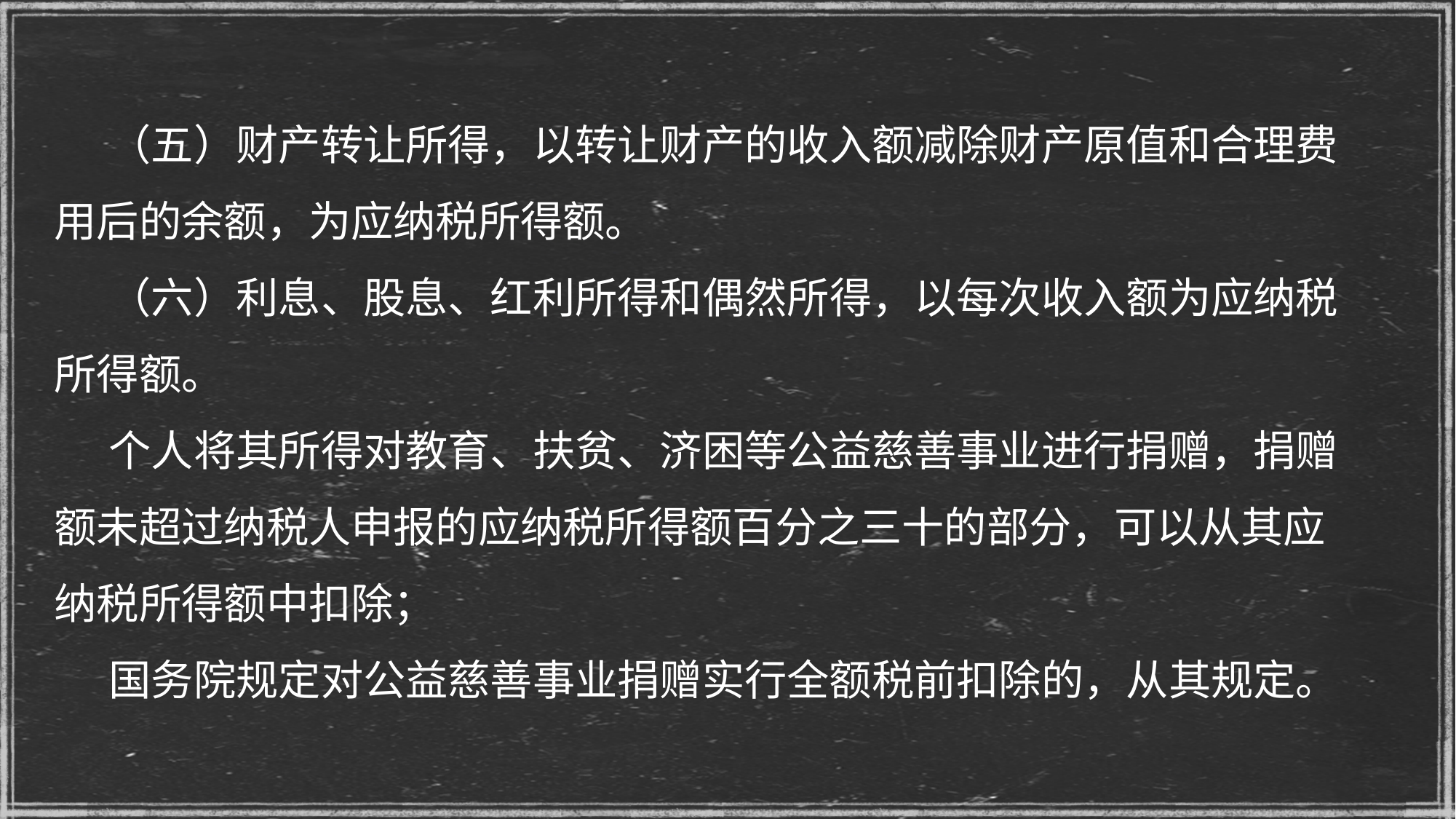

（五）财产转让所得，以转让财产的收入额减除财产原值和合理费用后的余额，为应纳税所得额。
（六）利息、股息、红利所得和偶然所得，以每次收入额为应纳税所得额。
个人将其所得对教育、扶贫、济困等公益慈善事业进行捐赠，捐赠额未超过纳税人申报的应纳税所得额百分之三十的部分，可以从其应纳税所得额中扣除；
国务院规定对公益慈善事业捐赠实行全额税前扣除的，从其规定。